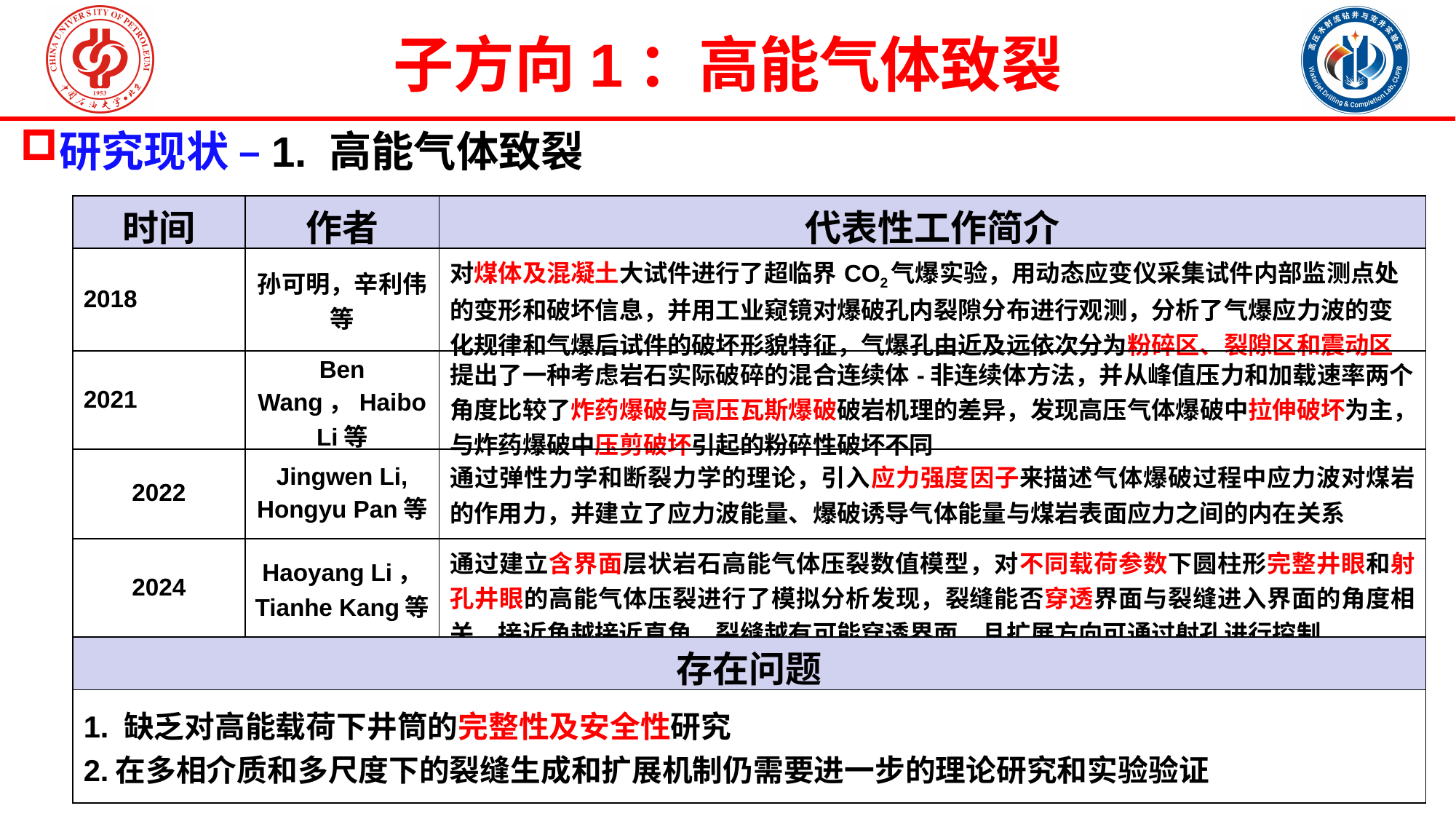

子方向1：高能气体致裂
研究现状 –1. 高能气体致裂
| 时间 | 作者 | 代表性工作简介 |
| --- | --- | --- |
| 2018 | 孙可明，辛利伟等 | 对煤体及混凝土大试件进行了超临界CO2气爆实验，用动态应变仪采集试件内部监测点处的变形和破坏信息，并用工业窥镜对爆破孔内裂隙分布进行观测，分析了气爆应力波的变化规律和气爆后试件的破坏形貌特征，气爆孔由近及远依次分为粉碎区、裂隙区和震动区 |
| 2021 | Ben Wang，Haibo Li等 | 提出了一种考虑岩石实际破碎的混合连续体-非连续体方法，并从峰值压力和加载速率两个角度比较了炸药爆破与高压瓦斯爆破破岩机理的差异，发现高压气体爆破中拉伸破坏为主，与炸药爆破中压剪破坏引起的粉碎性破坏不同 |
| 2022 | Jingwen Li, Hongyu Pan等 | 通过弹性力学和断裂力学的理论，引入应力强度因子来描述气体爆破过程中应力波对煤岩的作用力，并建立了应力波能量、爆破诱导气体能量与煤岩表面应力之间的内在关系 |
| 2024 | Haoyang Li， Tianhe Kang等 | 通过建立含界面层状岩石高能气体压裂数值模型，对不同载荷参数下圆柱形完整井眼和射孔井眼的高能气体压裂进行了模拟分析发现，裂缝能否穿透界面与裂缝进入界面的角度相关，接近角越接近直角，裂缝越有可能穿透界面，且扩展方向可通过射孔进行控制 |
| 存在问题 |  |  |
| 1. 缺乏对高能载荷下井筒的完整性及安全性研究 2.在多相介质和多尺度下的裂缝生成和扩展机制仍需要进一步的理论研究和实验验证 |  |  |